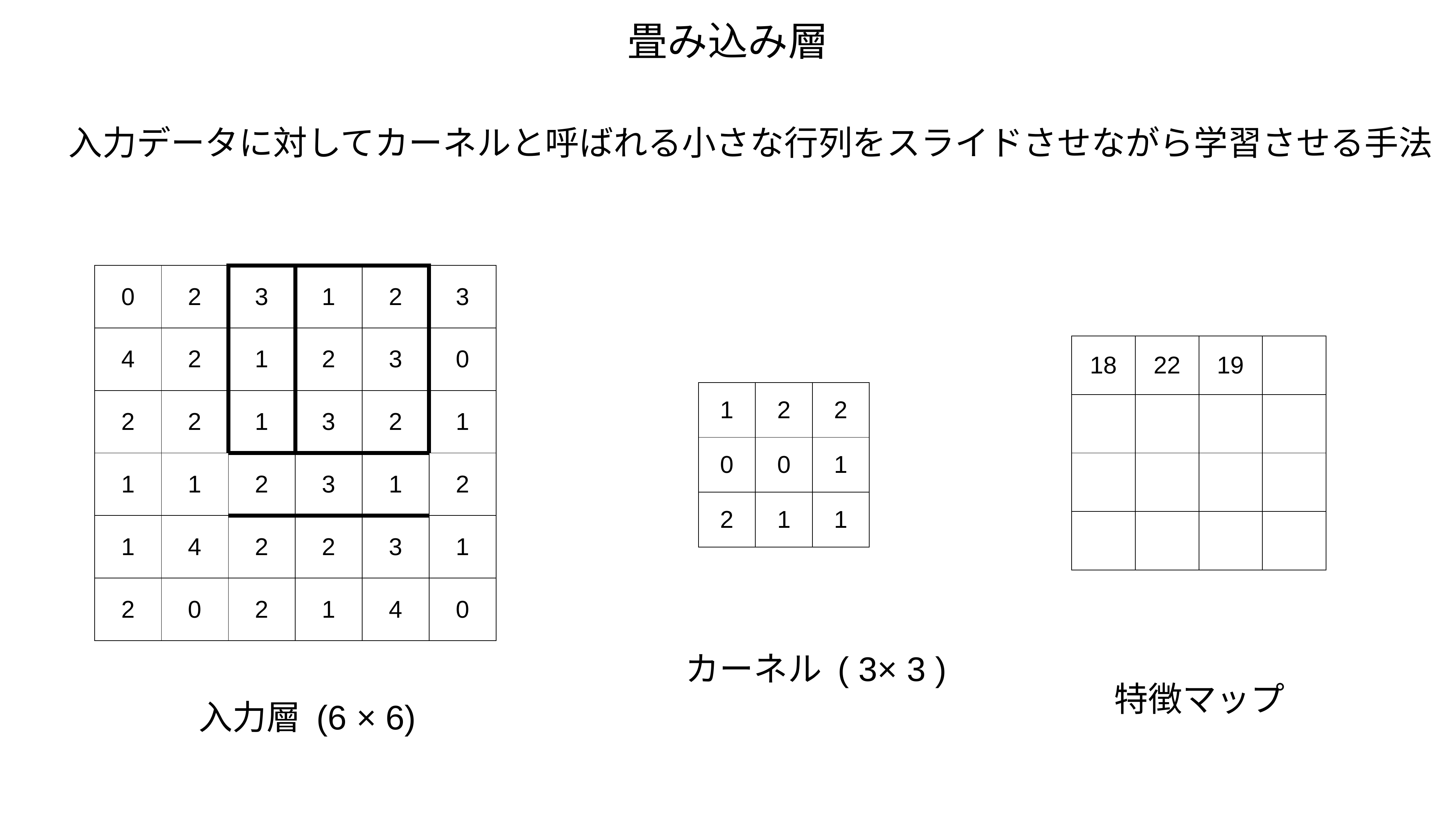

畳み込み層
入力データに対してカーネルと呼ばれる小さな行列をスライドさせながら学習させる手法
| 0 | 2 | 3 | 1 | 2 | 3 |
| --- | --- | --- | --- | --- | --- |
| 4 | 2 | 1 | 2 | 3 | 0 |
| 2 | 2 | 1 | 3 | 2 | 1 |
| 1 | 1 | 2 | 3 | 1 | 2 |
| 1 | 4 | 2 | 2 | 3 | 1 |
| 2 | 0 | 2 | 1 | 4 | 0 |
| 18 | 22 | 19 |  |
| --- | --- | --- | --- |
|  |  |  |  |
|  |  |  |  |
|  |  |  |  |
| 1 | 2 | 2 |
| --- | --- | --- |
| 0 | 0 | 1 |
| 2 | 1 | 1 |
カーネル ( 3× 3 )
特徴マップ
入力層 (6 × 6)